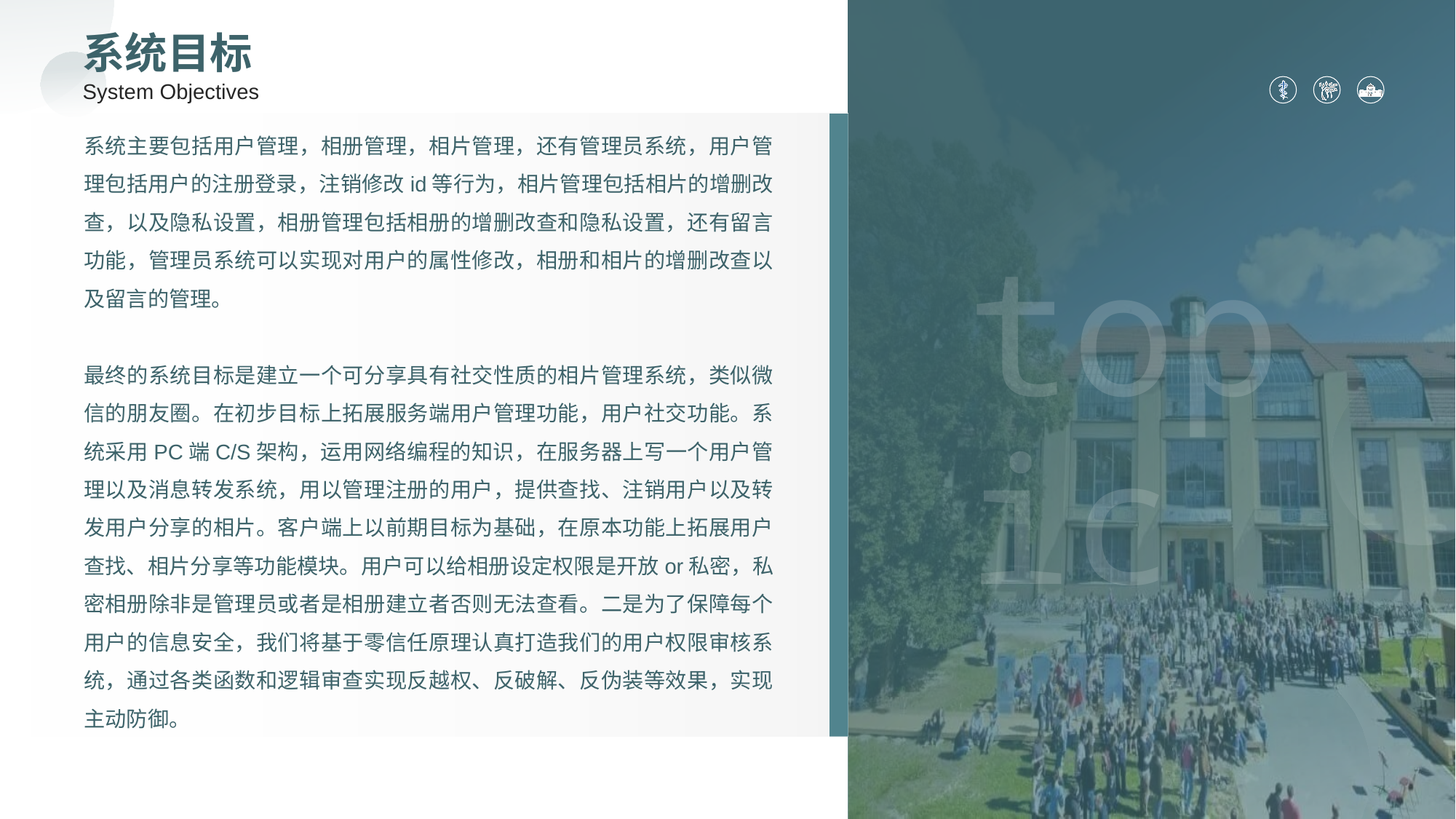

系统目标
System Objectives
https://www.ypppt.com/

系统主要包括用户管理，相册管理，相片管理，还有管理员系统，用户管理包括用户的注册登录，注销修改id等行为，相片管理包括相片的增删改查，以及隐私设置，相册管理包括相册的增删改查和隐私设置，还有留言功能，管理员系统可以实现对用户的属性修改，相册和相片的增删改查以及留言的管理。

最终的系统目标是建立一个可分享具有社交性质的相片管理系统，类似微信的朋友圈。在初步目标上拓展服务端用户管理功能，用户社交功能。系统采用PC端C/S架构，运用网络编程的知识，在服务器上写一个用户管理以及消息转发系统，用以管理注册的用户，提供查找、注销用户以及转发用户分享的相片。客户端上以前期目标为基础，在原本功能上拓展用户查找、相片分享等功能模块。用户可以给相册设定权限是开放or私密，私密相册除非是管理员或者是相册建立者否则无法查看。二是为了保障每个用户的信息安全，我们将基于零信任原理认真打造我们的用户权限审核系统，通过各类函数和逻辑审查实现反越权、反破解、反伪装等效果，实现主动防御。
topic